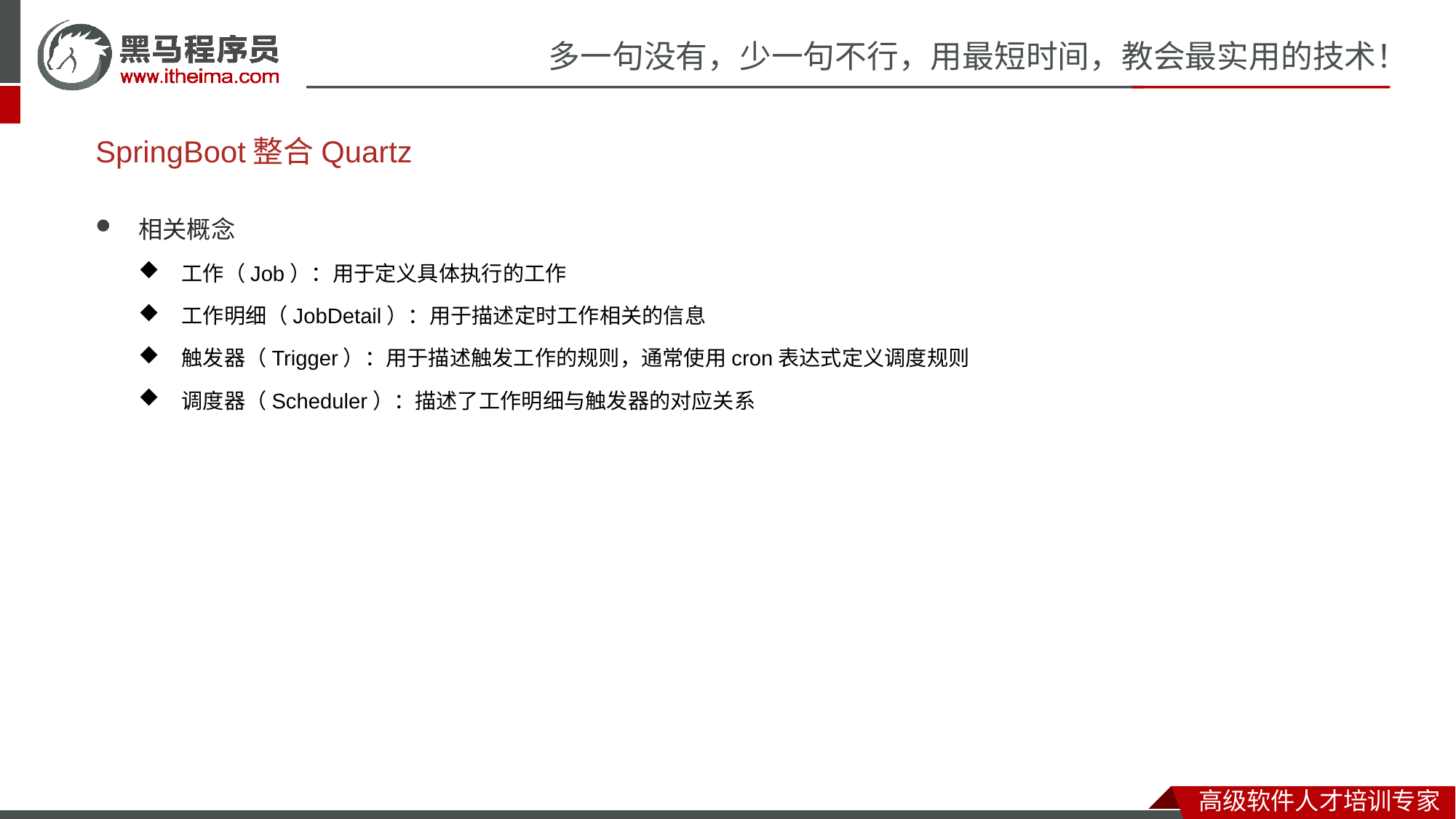

# SpringBoot整合Quartz
相关概念
工作（Job）：用于定义具体执行的工作
工作明细（JobDetail）：用于描述定时工作相关的信息
触发器（Trigger）：用于描述触发工作的规则，通常使用cron表达式定义调度规则
调度器（Scheduler）：描述了工作明细与触发器的对应关系